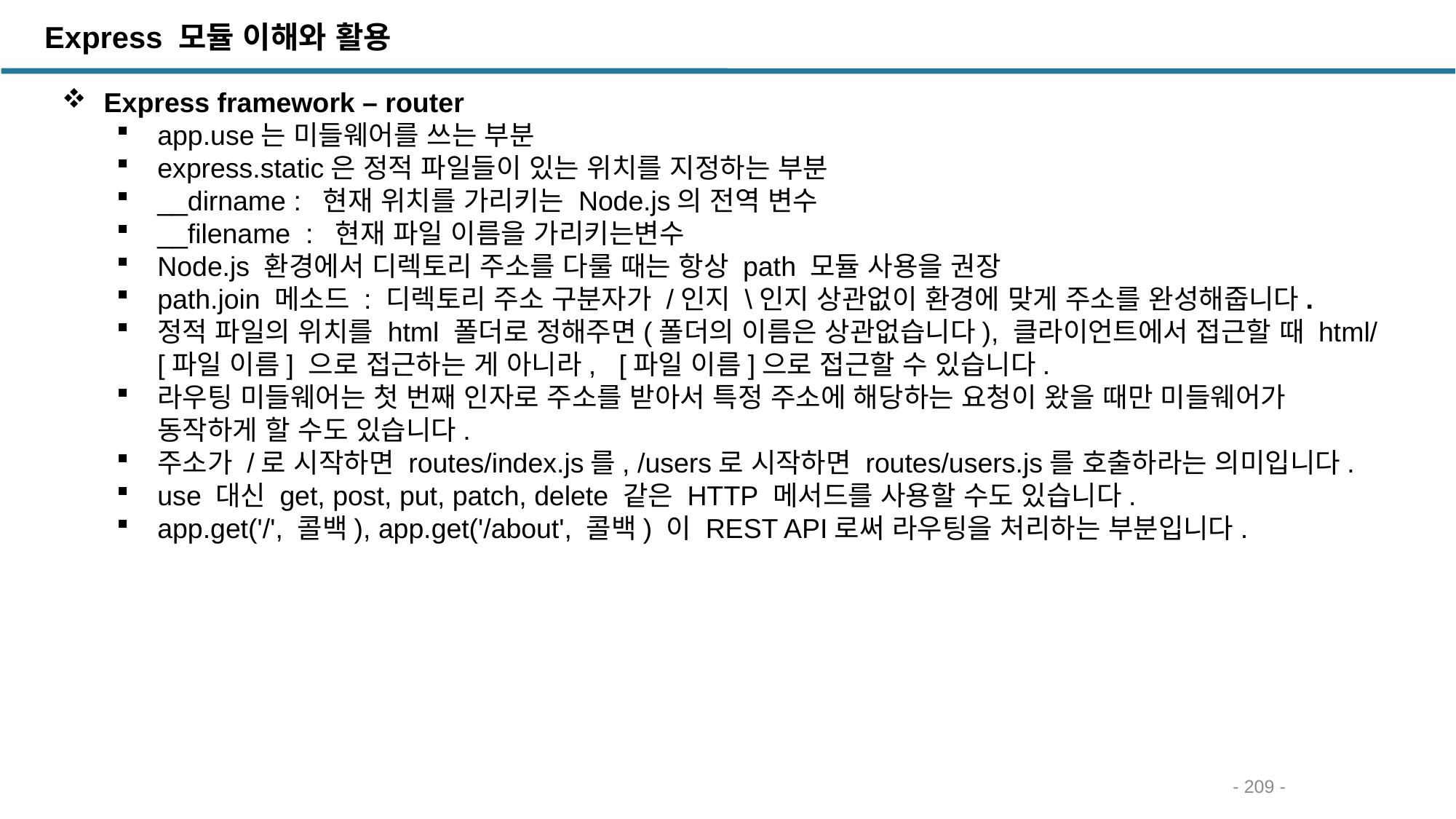

Express 모듈 이해와 활용
 Express framework – router
app.use는 미들웨어를 쓰는 부분
express.static은 정적 파일들이 있는 위치를 지정하는 부분
__dirname :  현재 위치를 가리키는 Node.js의 전역 변수
__filename  :  현재 파일 이름을 가리키는변수
Node.js 환경에서 디렉토리 주소를 다룰 때는 항상 path 모듈 사용을 권장
path.join 메소드 : 디렉토리 주소 구분자가 /인지 \인지 상관없이 환경에 맞게 주소를 완성해줍니다.
정적 파일의 위치를 html 폴더로 정해주면(폴더의 이름은 상관없습니다), 클라이언트에서 접근할 때 html/[파일 이름] 으로 접근하는 게 아니라,   [파일 이름]으로 접근할 수 있습니다.
라우팅 미들웨어는 첫 번째 인자로 주소를 받아서 특정 주소에 해당하는 요청이 왔을 때만 미들웨어가 동작하게 할 수도 있습니다.
주소가 /로 시작하면 routes/index.js를, /users로 시작하면 routes/users.js를 호출하라는 의미입니다.
use 대신 get, post, put, patch, delete 같은 HTTP 메서드를 사용할 수도 있습니다.
app.get('/', 콜백), app.get('/about', 콜백) 이 REST API로써 라우팅을 처리하는 부분입니다.

- 209 -